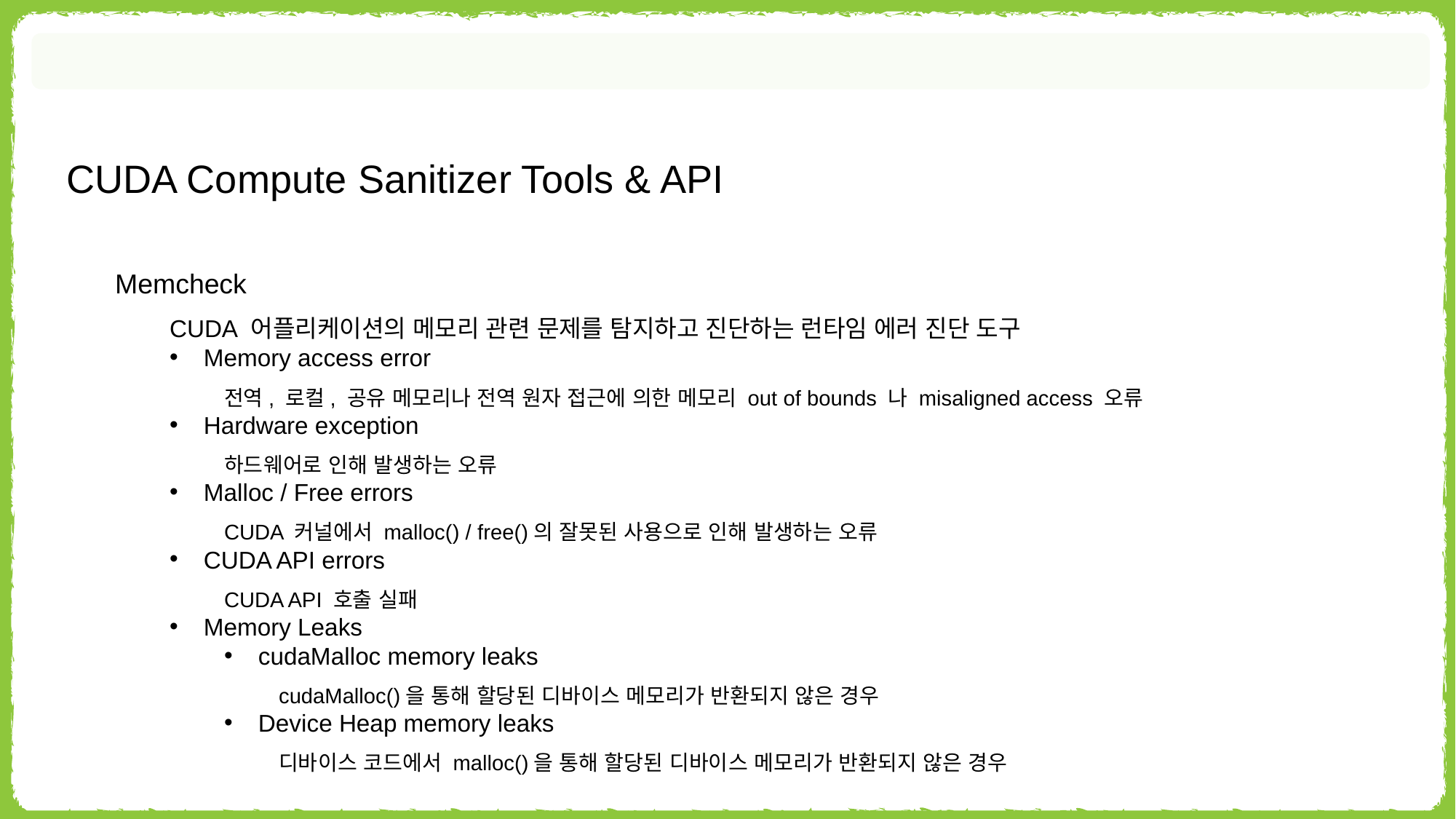

CUDA Compute Sanitizer Tools & API
Memcheck
CUDA 어플리케이션의 메모리 관련 문제를 탐지하고 진단하는 런타임 에러 진단 도구
Memory access error
전역, 로컬, 공유 메모리나 전역 원자 접근에 의한 메모리 out of bounds 나 misaligned access 오류
Hardware exception
하드웨어로 인해 발생하는 오류
Malloc / Free errors
CUDA 커널에서 malloc() / free()의 잘못된 사용으로 인해 발생하는 오류
CUDA API errors
CUDA API 호출 실패
Memory Leaks
cudaMalloc memory leaks
cudaMalloc()을 통해 할당된 디바이스 메모리가 반환되지 않은 경우
Device Heap memory leaks
디바이스 코드에서 malloc()을 통해 할당된 디바이스 메모리가 반환되지 않은 경우